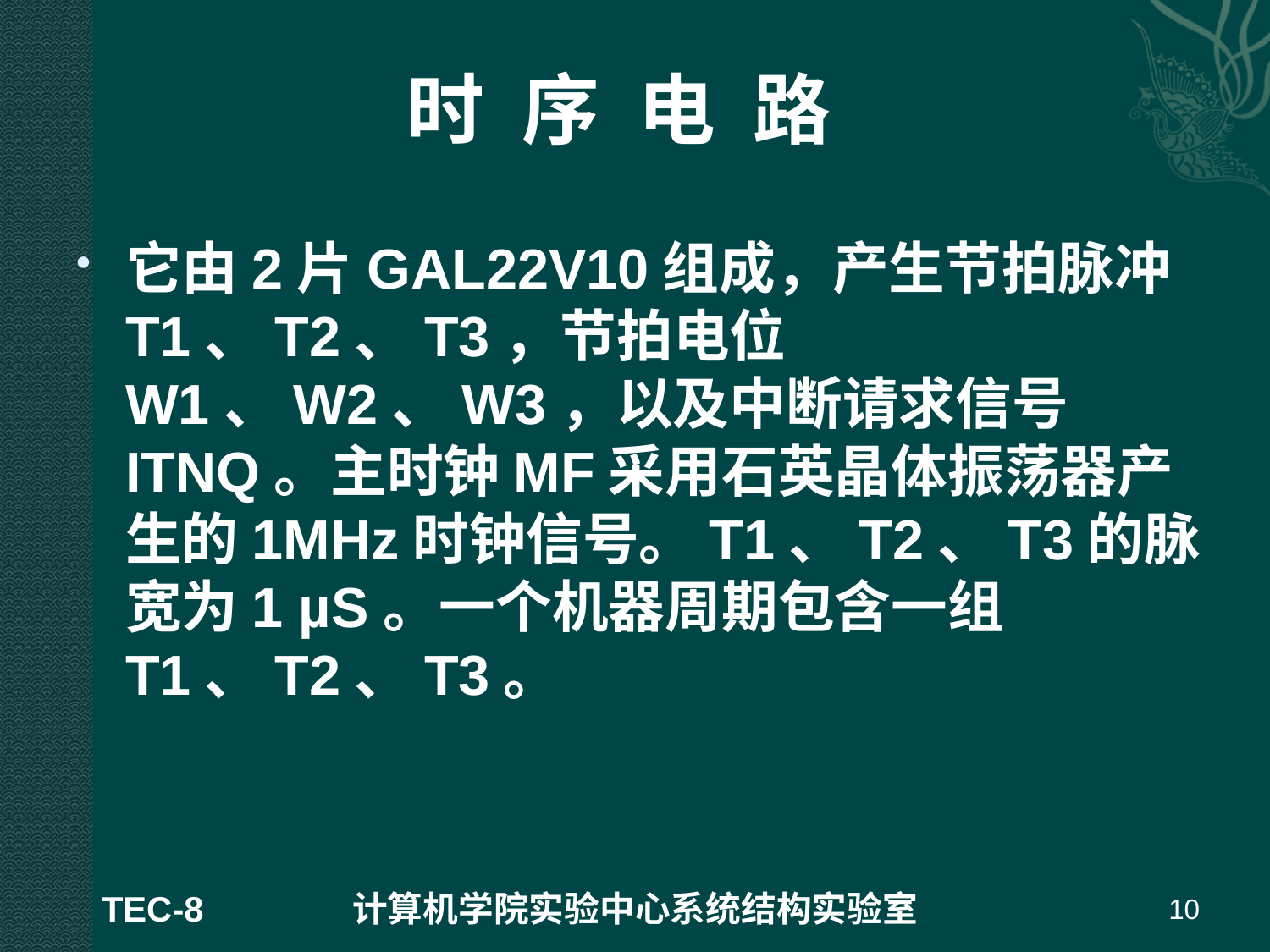

# 时  序  电  路
它由2片GAL22V10组成，产生节拍脉冲T1、T2、T3，节拍电位W1、W2、W3，以及中断请求信号ITNQ。主时钟MF采用石英晶体振荡器产生的1MHz时钟信号。T1、T2、T3的脉宽为1 µS。一个机器周期包含一组T1、T2、T3。

TEC-8
计算机学院实验中心系统结构实验室
10